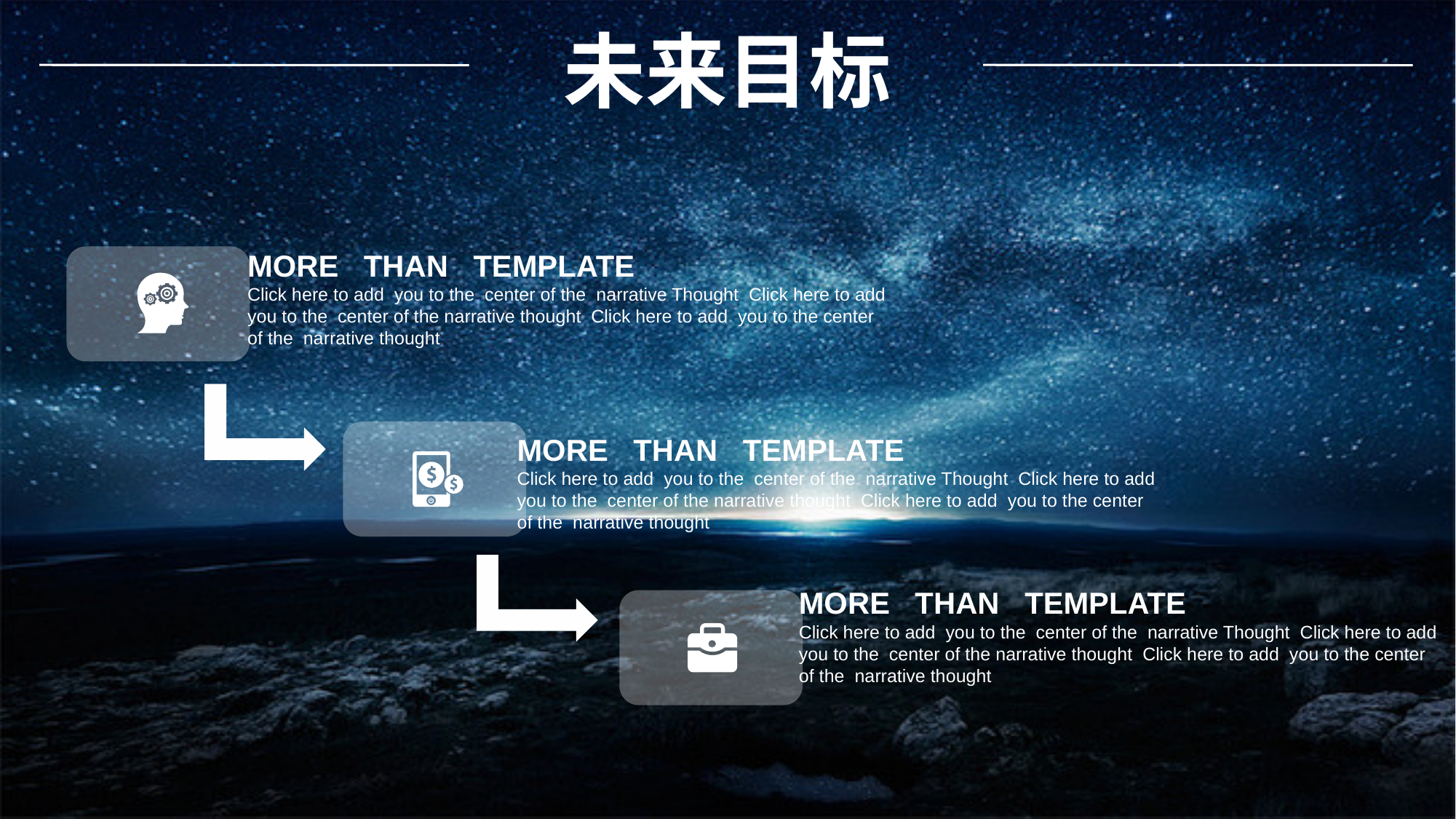

未来目标
MORE   THAN   TEMPLATE
Click here to add  you to the  center of the  narrative Thought  Click here to add
you to the  center of the narrative thought  Click here to add  you to the center
of the  narrative thought

MORE   THAN   TEMPLATE
Click here to add  you to the  center of the  narrative Thought  Click here to add
you to the  center of the narrative thought  Click here to add  you to the center
of the  narrative thought

MORE   THAN   TEMPLATE
Click here to add  you to the  center of the  narrative Thought  Click here to add
you to the  center of the narrative thought  Click here to add  you to the center
of the  narrative thought